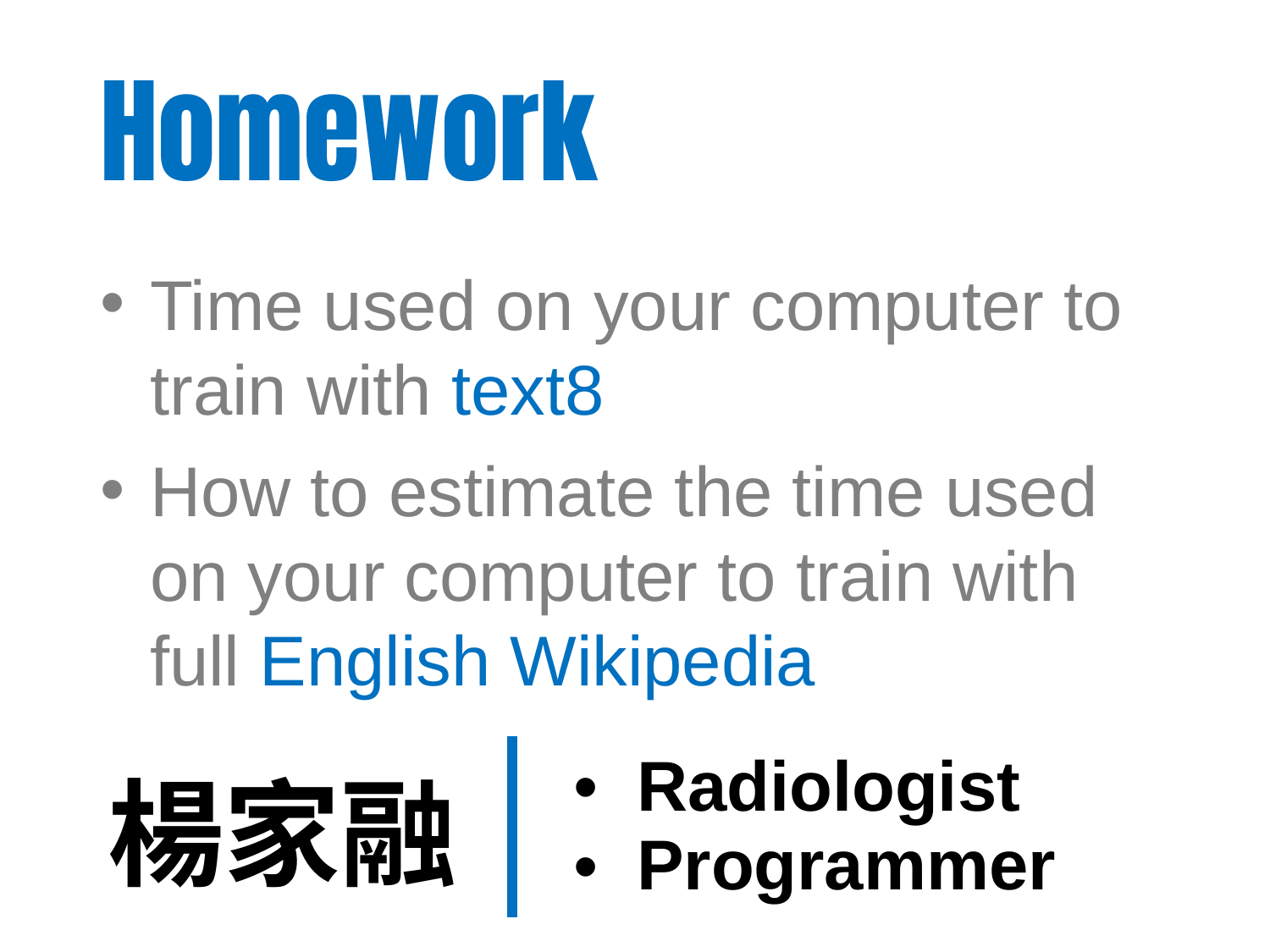

# Homework
Time used on your computer to train with text8
How to estimate the time used on your computer to train with full English Wikipedia
| 楊家融 |  | Radiologist Programmer |
| --- | --- | --- |